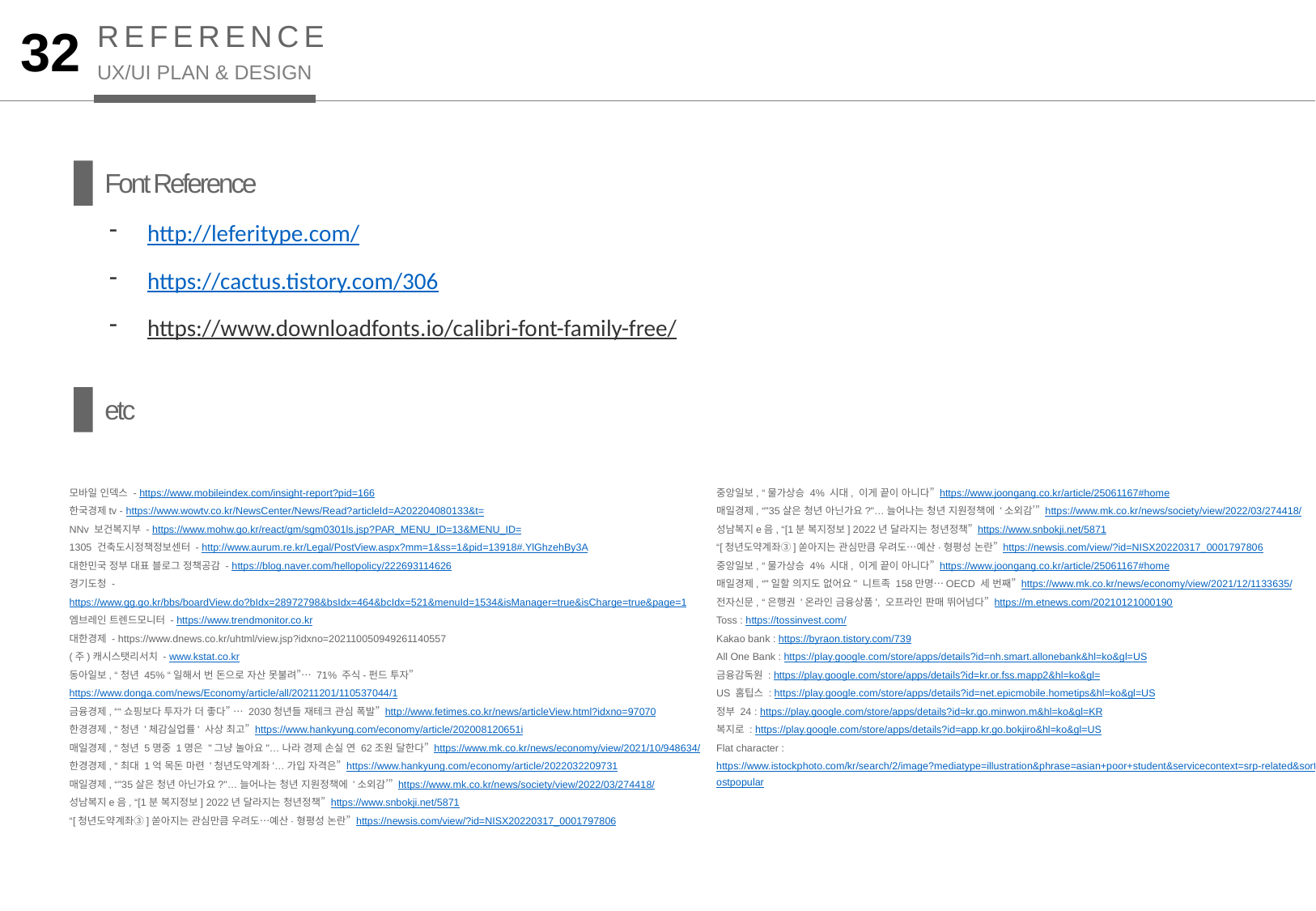

REFERENCE
32
UX/UI PLAN & DESIGN
Font Reference

http://leferitype.com/
https://cactus.tistory.com/306
https://www.downloadfonts.io/calibri-font-family-free/
내용 입력
etc

모바일 인덱스 - https://www.mobileindex.com/insight-report?pid=166
한국경제tv - https://www.wowtv.co.kr/NewsCenter/News/Read?articleId=A202204080133&t=
NNv 보건복지부 - https://www.mohw.go.kr/react/gm/sgm0301ls.jsp?PAR_MENU_ID=13&MENU_ID=
1305 건축도시정책정보센터 - http://www.aurum.re.kr/Legal/PostView.aspx?mm=1&ss=1&pid=13918#.YlGhzehBy3A
대한민국 정부 대표 블로그 정책공감 - https://blog.naver.com/hellopolicy/222693114626
경기도청 - https://www.gg.go.kr/bbs/boardView.do?bIdx=28972798&bsIdx=464&bcIdx=521&menuId=1534&isManager=true&isCharge=true&page=1
엠브레인 트렌드모니터 - https://www.trendmonitor.co.kr
대한경제 - https://www.dnews.co.kr/uhtml/view.jsp?idxno=202110050949261140557
(주)캐시스탯리서치 - www.kstat.co.kr
동아일보, “청년 45% “일해서 번 돈으로 자산 못불려”… 71% 주식-펀드 투자” https://www.donga.com/news/Economy/article/all/20211201/110537044/1
금융경제, ““쇼핑보다 투자가 더 좋다” … 2030청년들 재테크 관심 폭발” http://www.fetimes.co.kr/news/articleView.html?idxno=97070
한경경제, “청년 '체감실업률' 사상 최고” https://www.hankyung.com/economy/article/202008120651i
매일경제, “청년 5명중 1명은 "그냥 놀아요"…나라 경제 손실 연 62조원 달한다” https://www.mk.co.kr/news/economy/view/2021/10/948634/
한경경제, “최대 1억 목돈 마련 '청년도약계좌'…가입 자격은” https://www.hankyung.com/economy/article/2022032209731
매일경제, “"35살은 청년 아닌가요?"…늘어나는 청년 지원정책에 '소외감’” https://www.mk.co.kr/news/society/view/2022/03/274418/
성남복지e음, “[1분 복지정보] 2022년 달라지는 청년정책” https://www.snbokji.net/5871
“[청년도약계좌③]쏟아지는 관심만큼 우려도…예산·형평성 논란” https://newsis.com/view/?id=NISX20220317_0001797806
중앙일보, “물가상승 4% 시대, 이게 끝이 아니다” https://www.joongang.co.kr/article/25061167#home
매일경제, “"35살은 청년 아닌가요?"…늘어나는 청년 지원정책에 '소외감’” https://www.mk.co.kr/news/society/view/2022/03/274418/
성남복지e음, “[1분 복지정보] 2022년 달라지는 청년정책” https://www.snbokji.net/5871
“[청년도약계좌③]쏟아지는 관심만큼 우려도…예산·형평성 논란” https://newsis.com/view/?id=NISX20220317_0001797806
중앙일보, “물가상승 4% 시대, 이게 끝이 아니다” https://www.joongang.co.kr/article/25061167#home
매일경제, “"일할 의지도 없어요" 니트족 158만명…OECD 세 번째” https://www.mk.co.kr/news/economy/view/2021/12/1133635/
전자신문, “은행권 '온라인 금융상품', 오프라인 판매 뛰어넘다” https://m.etnews.com/20210121000190
Toss : https://tossinvest.com/
Kakao bank : https://byraon.tistory.com/739
All One Bank : https://play.google.com/store/apps/details?id=nh.smart.allonebank&hl=ko&gl=US
금융감독원 : https://play.google.com/store/apps/details?id=kr.or.fss.mapp2&hl=ko&gl=
US 홈팁스 : https://play.google.com/store/apps/details?id=net.epicmobile.hometips&hl=ko&gl=US
정부 24 : https://play.google.com/store/apps/details?id=kr.go.minwon.m&hl=ko&gl=KR
복지로 : https://play.google.com/store/apps/details?id=app.kr.go.bokjiro&hl=ko&gl=US
Flat character : https://www.istockphoto.com/kr/search/2/image?mediatype=illustration&phrase=asian+poor+student&servicecontext=srp-related&sort=mostpopular